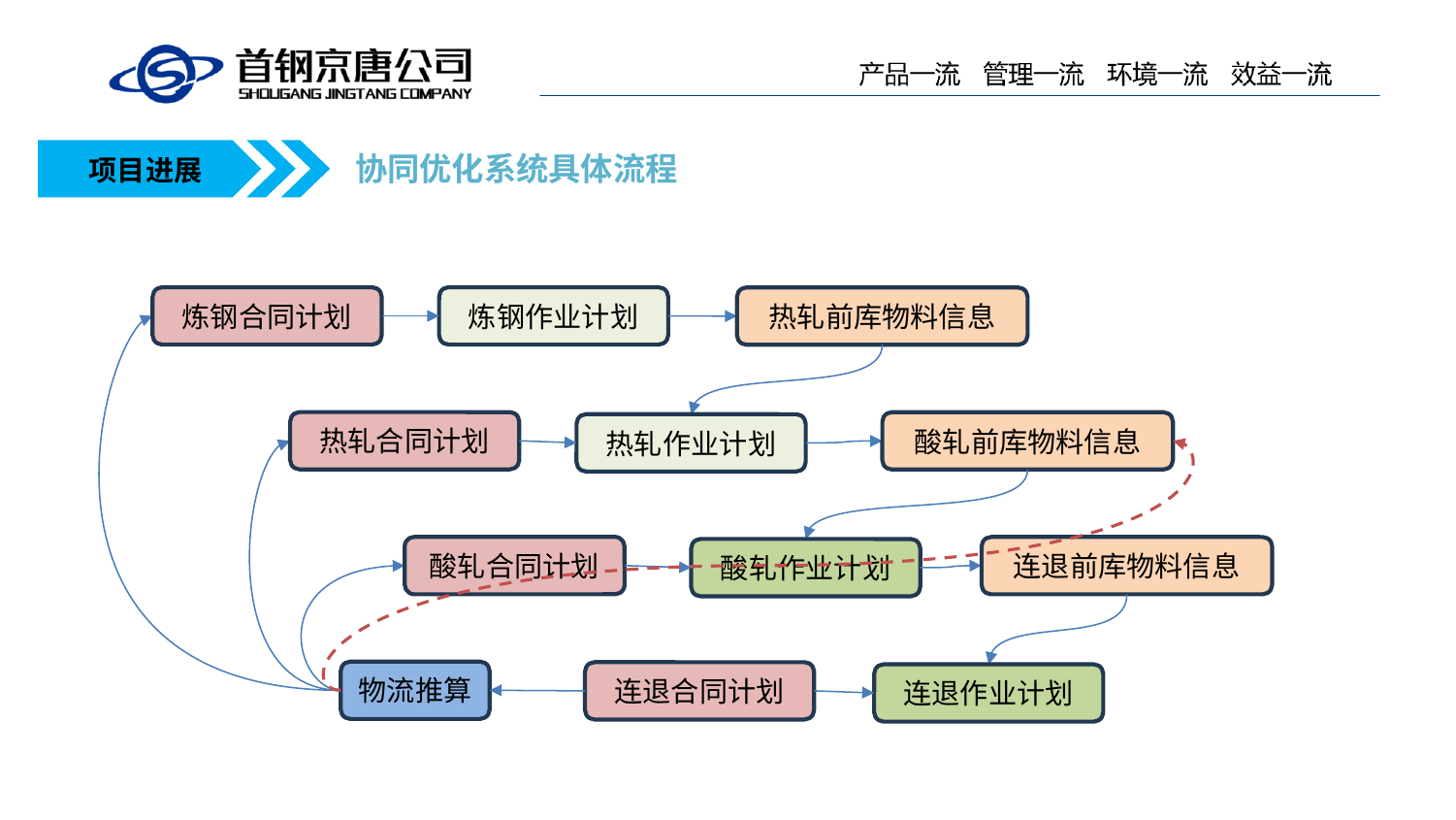

协同优化系统具体流程
项目进展
炼钢合同计划
炼钢作业计划
热轧前库物料信息
热轧合同计划
酸轧前库物料信息
热轧作业计划
酸轧合同计划
连退前库物料信息
酸轧作业计划
物流推算
连退合同计划
连退作业计划